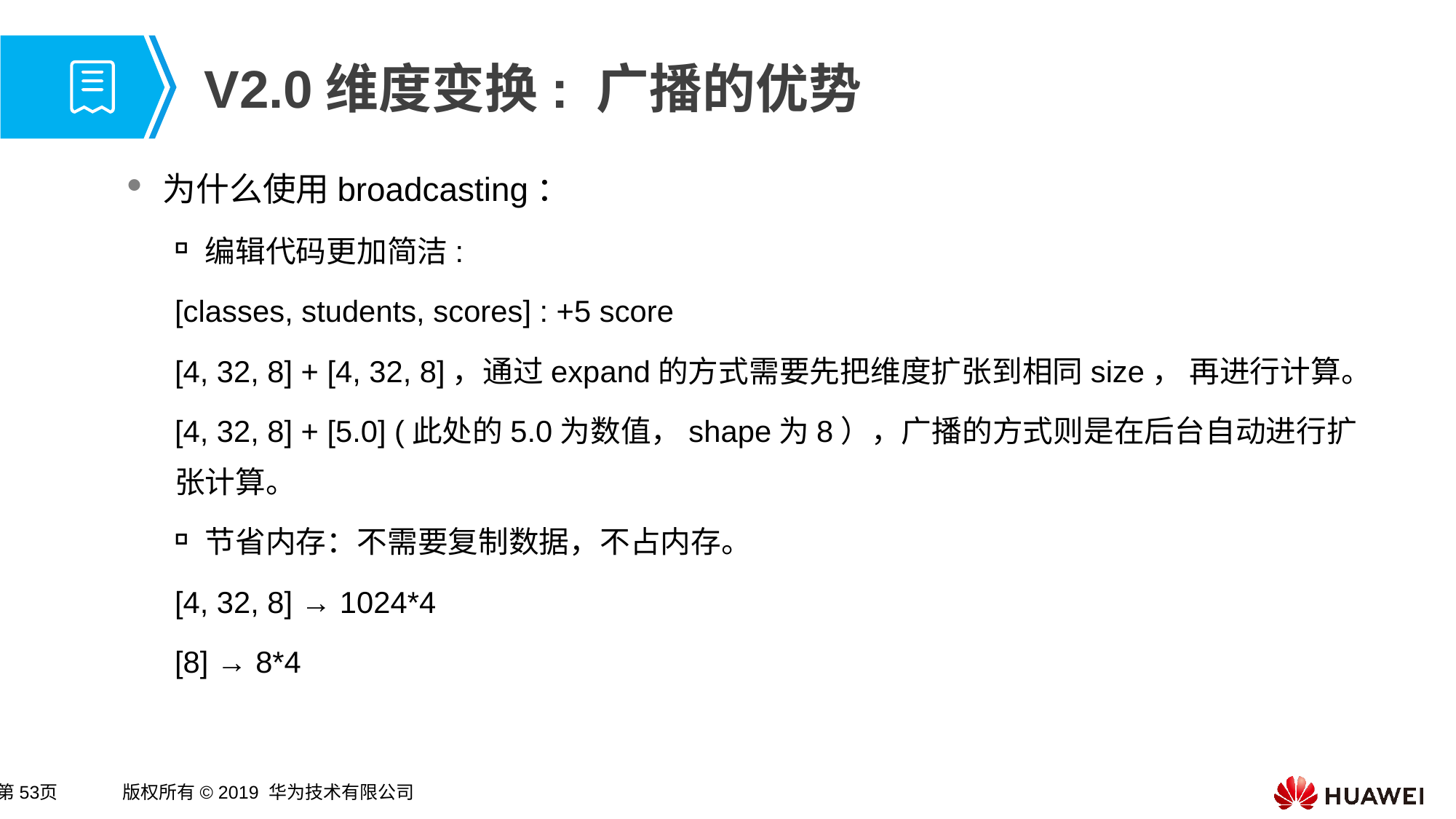

# V2.0维度变换: 广播的优势
为什么使用broadcasting：
编辑代码更加简洁:
[classes, students, scores] : +5 score
[4, 32, 8] + [4, 32, 8]，通过expand的方式需要先把维度扩张到相同size， 再进行计算。
[4, 32, 8] + [5.0] (此处的5.0为数值，shape为8），广播的方式则是在后台自动进行扩张计算。
节省内存：不需要复制数据，不占内存。
[4, 32, 8] → 1024*4
[8] → 8*4